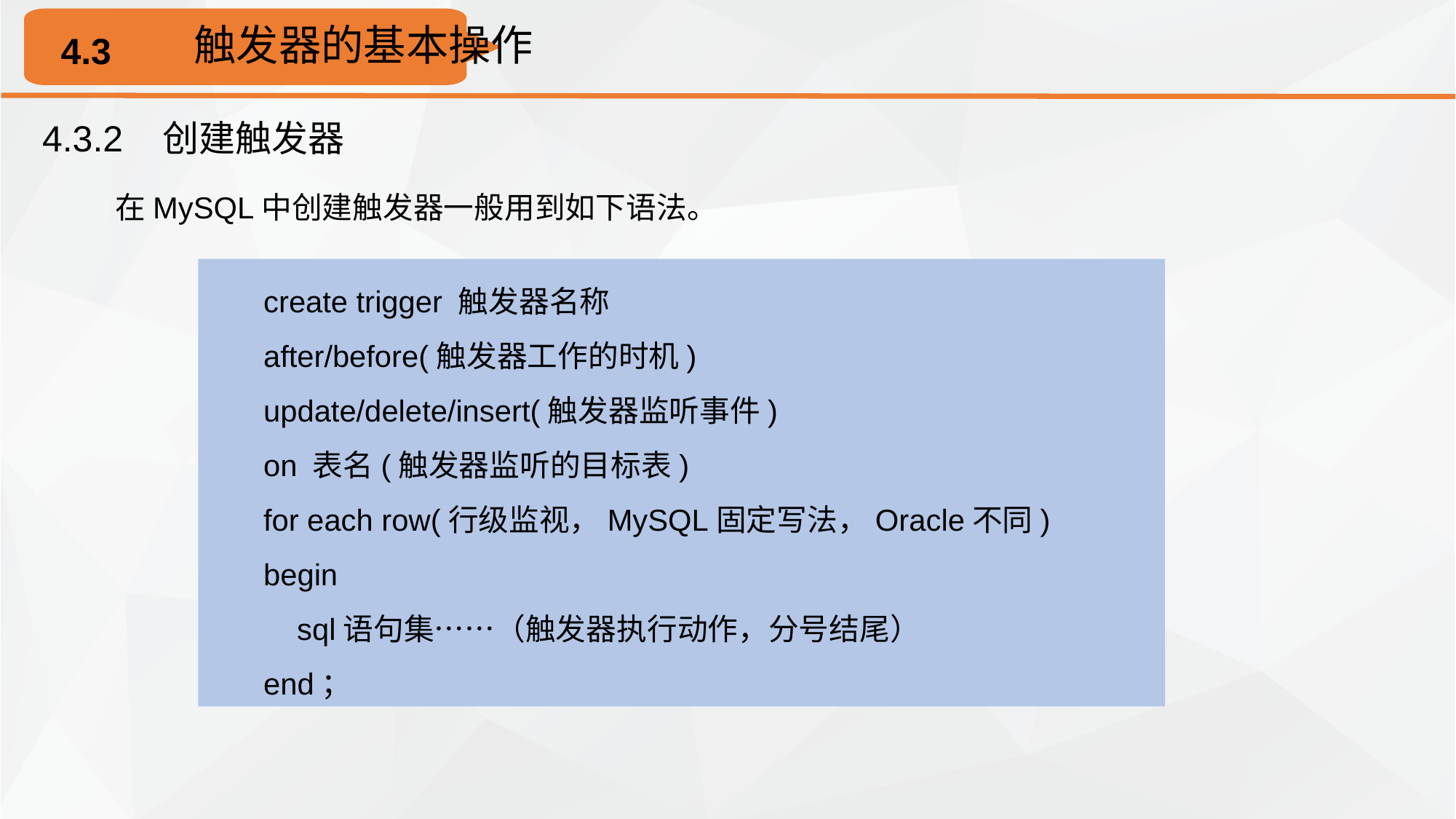

触发器的基本操作
4.3
4.3.2   创建触发器
在MySQL中创建触发器一般用到如下语法。
create trigger 触发器名称
after/before(触发器工作的时机)
update/delete/insert(触发器监听事件)
on 表名(触发器监听的目标表)
for each row(行级监视，MySQL固定写法，Oracle不同)
begin
    sql语句集……（触发器执行动作，分号结尾）
end；